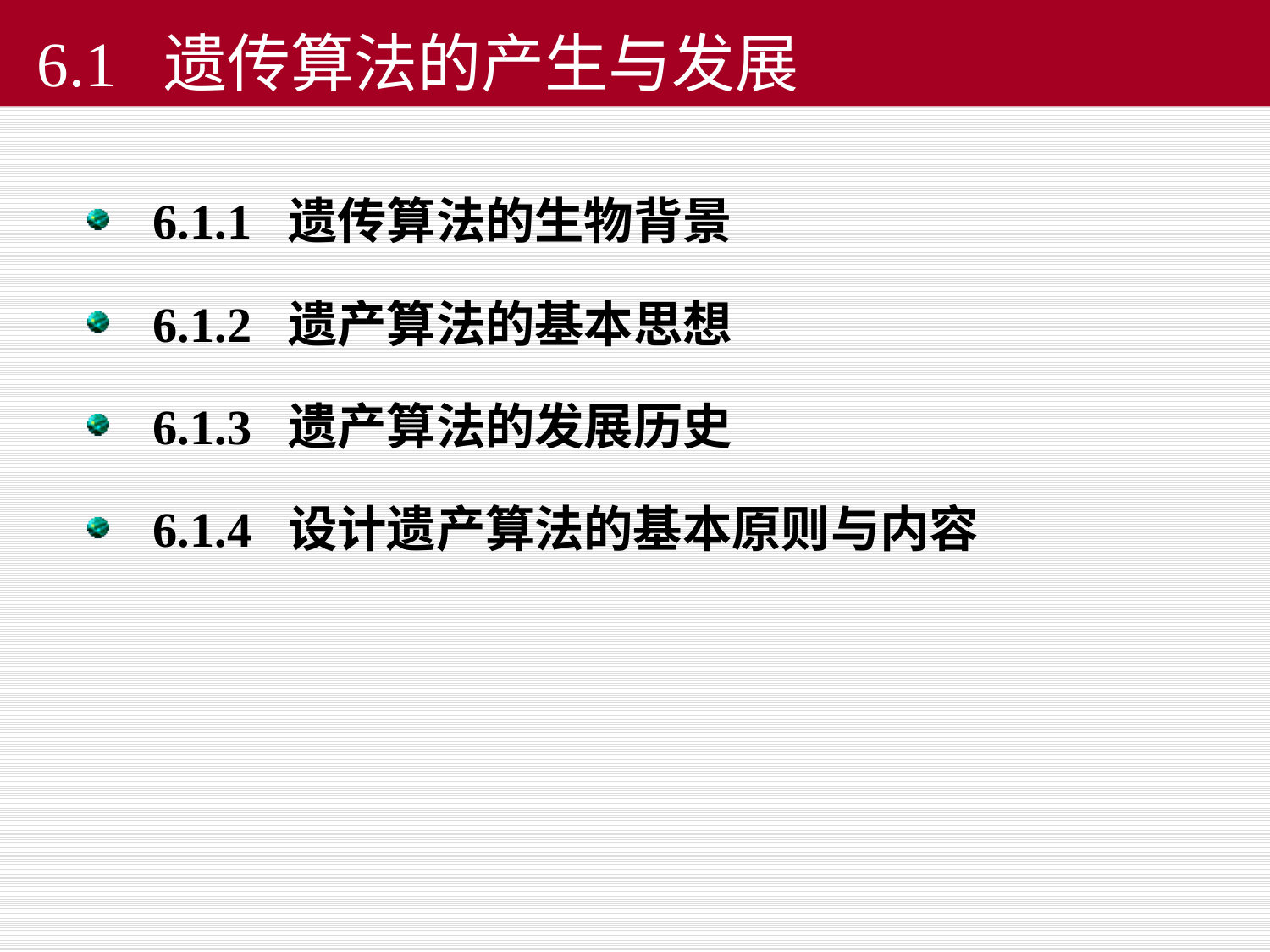

# 6.1  遗传算法的产生与发展
6.1.1  遗传算法的生物背景
6.1.2  遗产算法的基本思想
6.1.3  遗产算法的发展历史
6.1.4  设计遗产算法的基本原则与内容
6